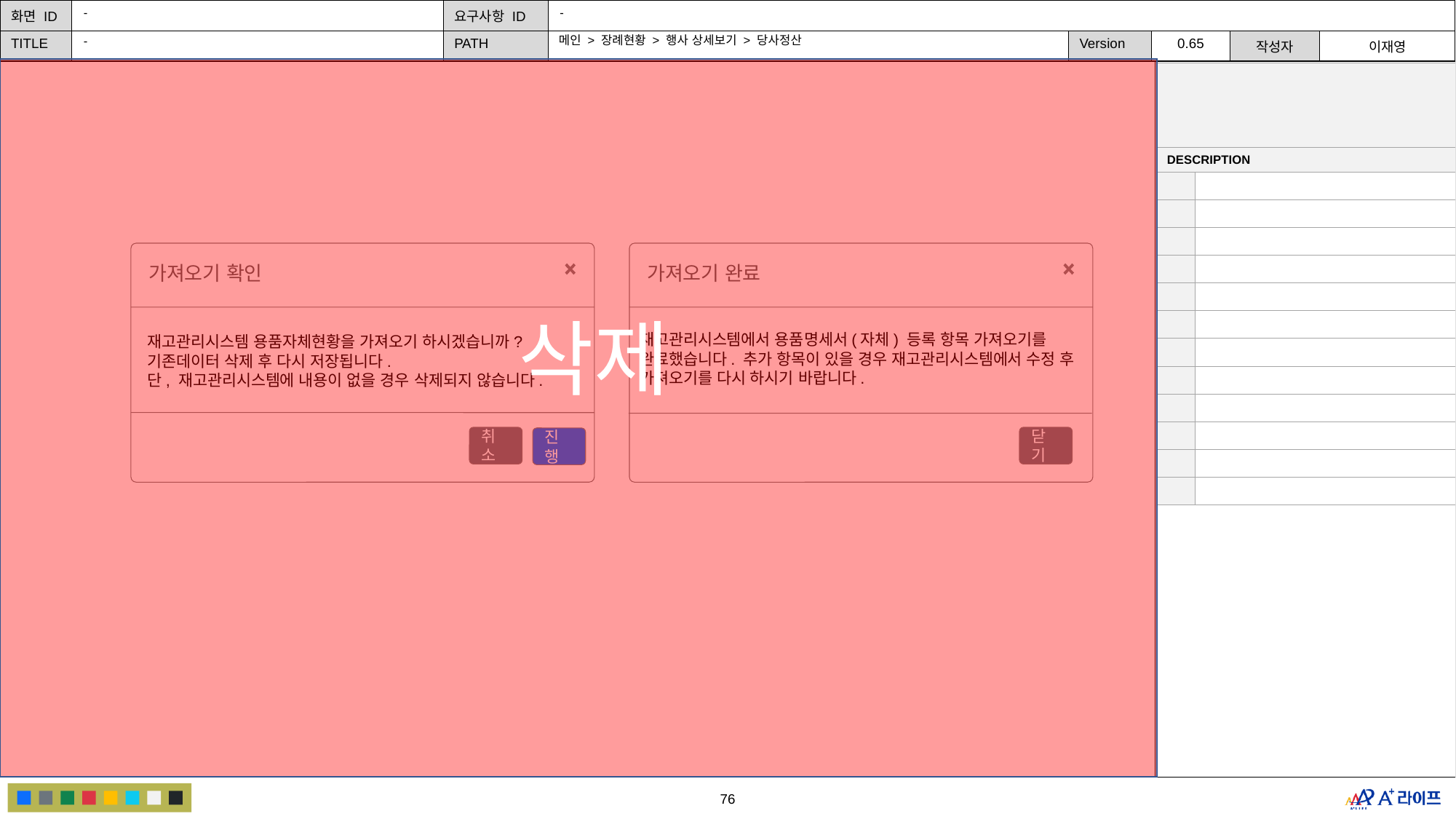

-
-
메인 > 장례현황 > 행사 상세보기 > 당사정산
-

|  |  |
| --- | --- |
| DESCRIPTION |  |
|  |  |
|  |  |
|  |  |
|  |  |
|  |  |
|  |  |
|  |  |
|  |  |
|  |  |
|  |  |
|  |  |
|  |  |
가져오기 확인

재고관리시스템 용품자체현황을 가져오기 하시겠습니까?
기존데이터 삭제 후 다시 저장됩니다.
단, 재고관리시스템에 내용이 없을 경우 삭제되지 않습니다.
취소
진행
가져오기 완료

재고관리시스템에서 용품명세서(자체) 등록 항목 가져오기를 완료했습니다. 추가 항목이 있을 경우 재고관리시스템에서 수정 후 가져오기를 다시 하시기 바랍니다.
삭제
닫기